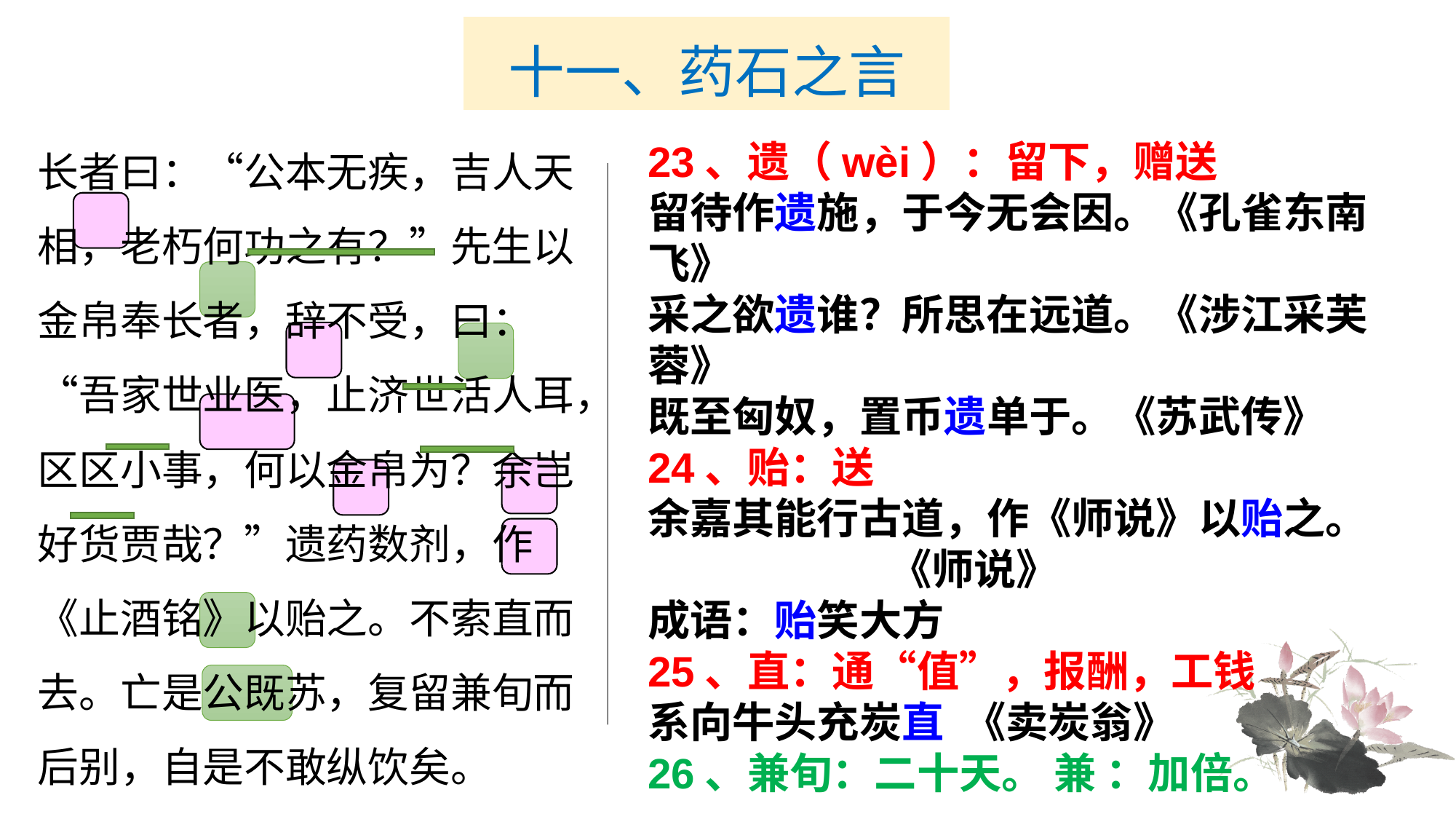

# 十一、药石之言
长者曰：“公本无疾，吉人天相，老朽何功之有？”先生以金帛奉长者，辞不受，曰：“吾家世业医，止济世活人耳，区区小事，何以金帛为？余岂好货贾哉？”遗药数剂，作《止酒铭》以贻之。不索直而去。亡是公既苏，复留兼旬而后别，自是不敢纵饮矣。

23、遗（wèi）：留下，赠送
留待作遗施，于今无会因。《孔雀东南飞》
采之欲遗谁？所思在远道。《涉江采芙蓉》
既至匈奴，置币遗单于。《苏武传》
24、贻：送
余嘉其能行古道，作《师说》以贻之。
                        《师说》
成语：贻笑大方
25、直：通“值”，报酬，工钱
系向牛头充炭直  《卖炭翁》
26、兼旬：二十天。 兼 ：加倍。